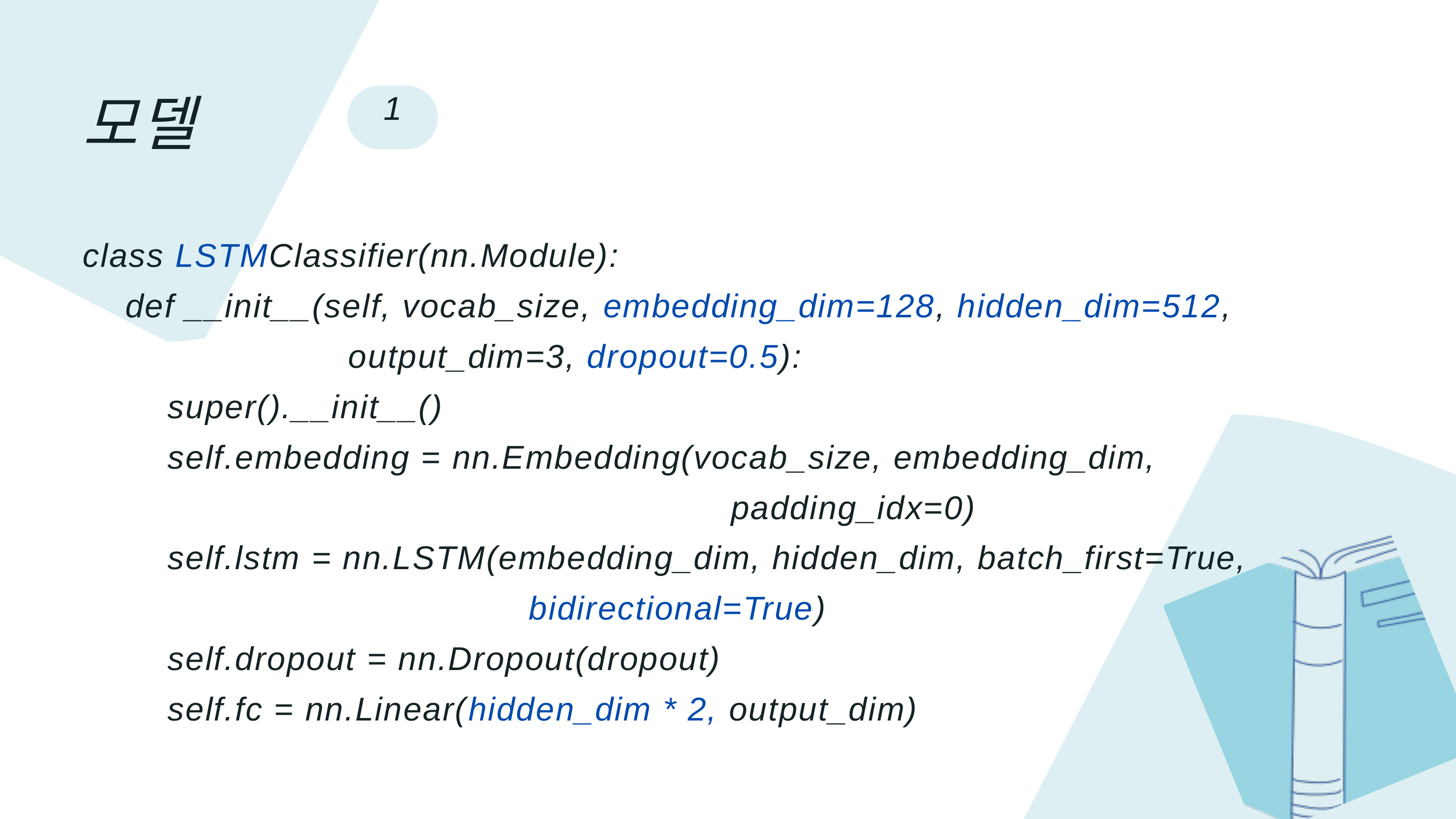

모델

1
class LSTMClassifier(nn.Module):
    def __init__(self, vocab_size, embedding_dim=128, hidden_dim=512,
                         output_dim=3, dropout=0.5):
        super().__init__()
        self.embedding = nn.Embedding(vocab_size, embedding_dim,
                                                             padding_idx=0)
        self.lstm = nn.LSTM(embedding_dim, hidden_dim, batch_first=True,
                                          bidirectional=True)
        self.dropout = nn.Dropout(dropout)
        self.fc = nn.Linear(hidden_dim * 2, output_dim)